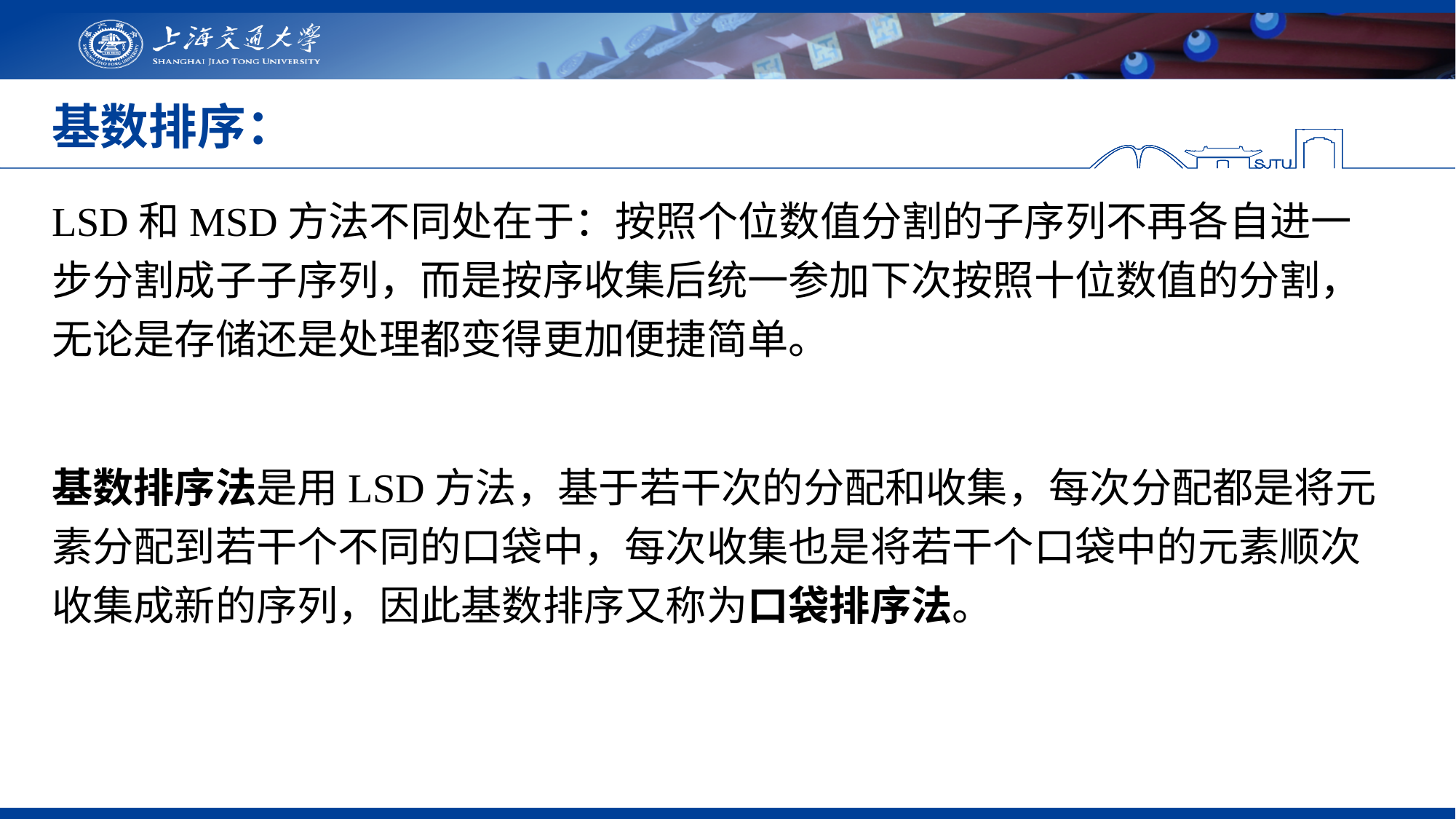

# 基数排序：
LSD和MSD方法不同处在于：按照个位数值分割的子序列不再各自进一步分割成子子序列，而是按序收集后统一参加下次按照十位数值的分割，无论是存储还是处理都变得更加便捷简单。

基数排序法是用LSD方法，基于若干次的分配和收集，每次分配都是将元素分配到若干个不同的口袋中，每次收集也是将若干个口袋中的元素顺次收集成新的序列，因此基数排序又称为口袋排序法。